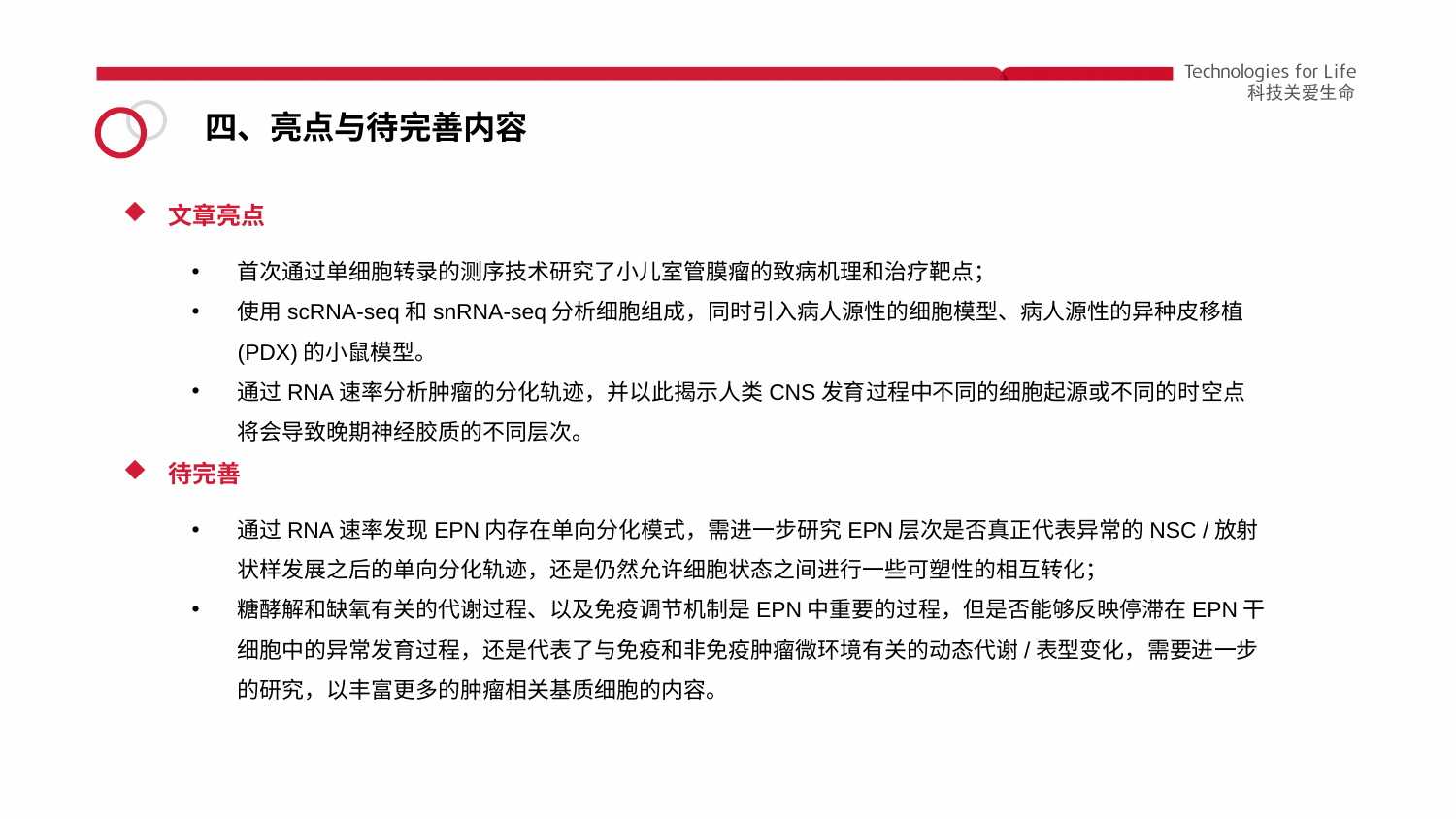

四、亮点与待完善内容
文章亮点
首次通过单细胞转录的测序技术研究了小儿室管膜瘤的致病机理和治疗靶点；
使用scRNA-seq和snRNA-seq分析细胞组成，同时引入病人源性的细胞模型、病人源性的异种皮移植(PDX)的小鼠模型。
通过RNA速率分析肿瘤的分化轨迹，并以此揭示人类CNS发育过程中不同的细胞起源或不同的时空点将会导致晚期神经胶质的不同层次。
待完善
通过RNA速率发现EPN内存在单向分化模式，需进一步研究EPN层次是否真正代表异常的NSC /放射状样发展之后的单向分化轨迹，还是仍然允许细胞状态之间进行一些可塑性的相互转化；
糖酵解和缺氧有关的代谢过程、以及免疫调节机制是EPN中重要的过程，但是否能够反映停滞在EPN干细胞中的异常发育过程，还是代表了与免疫和非免疫肿瘤微环境有关的动态代谢/表型变化，需要进一步的研究，以丰富更多的肿瘤相关基质细胞的内容。